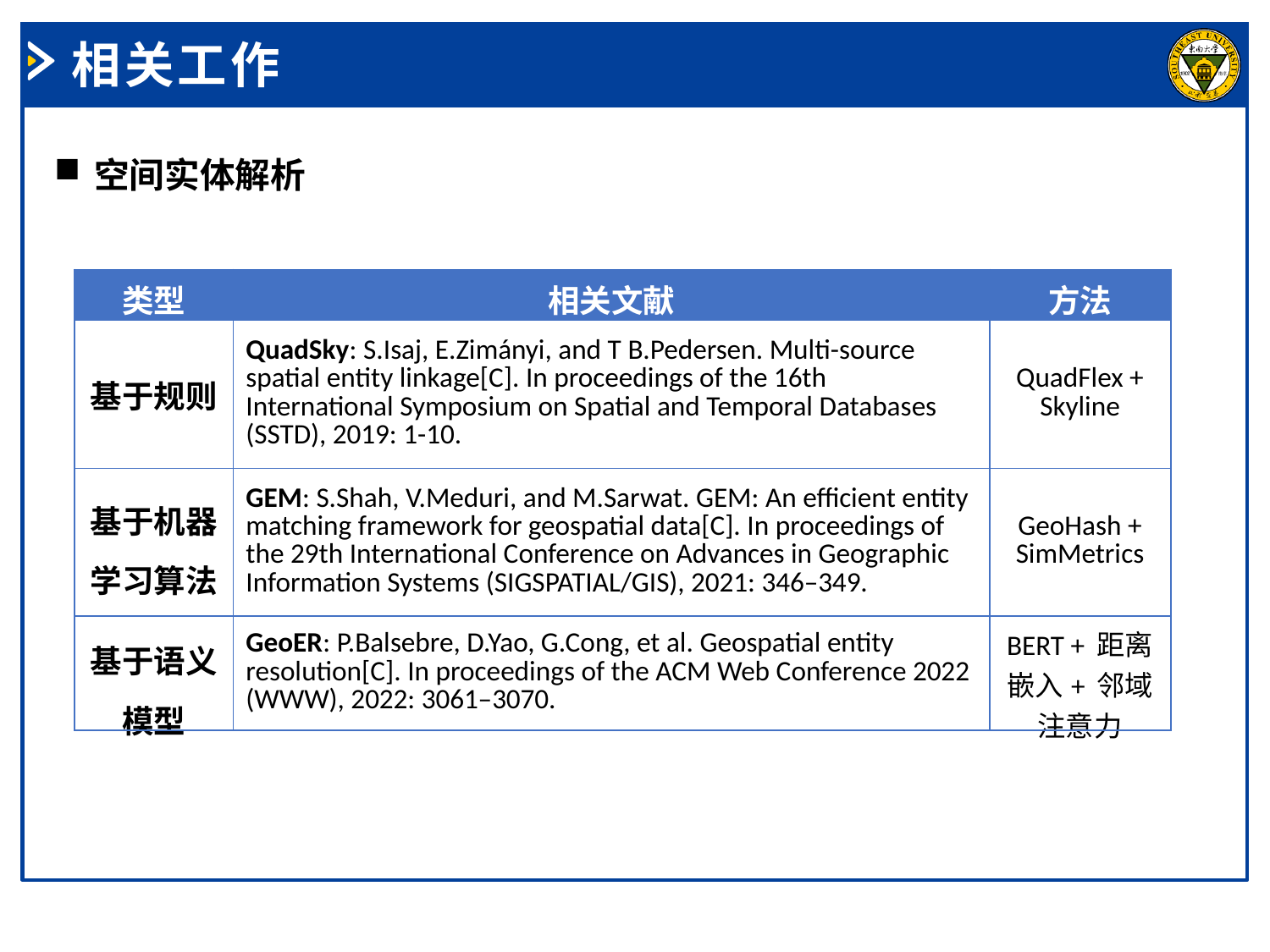

相关工作
空间实体解析
| 类型 | 相关文献 | 方法 |
| --- | --- | --- |
| 基于规则 | QuadSky: S.Isaj, E.Zimányi, and T B.Pedersen. Multi-source spatial entity linkage[C]. In proceedings of the 16th International Symposium on Spatial and Temporal Databases (SSTD), 2019: 1-10. | QuadFlex + Skyline |
| 基于机器学习算法 | GEM: S.Shah, V.Meduri, and M.Sarwat. GEM: An efficient entity matching framework for geospatial data[C]. In proceedings of the 29th International Conference on Advances in Geographic Information Systems (SIGSPATIAL/GIS), 2021: 346–349. | GeoHash + SimMetrics |
| 基于语义模型 | GeoER: P.Balsebre, D.Yao, G.Cong, et al. Geospatial entity resolution[C]. In proceedings of the ACM Web Conference 2022 (WWW), 2022: 3061–3070. | BERT + 距离嵌入+ 邻域注意力 |
8